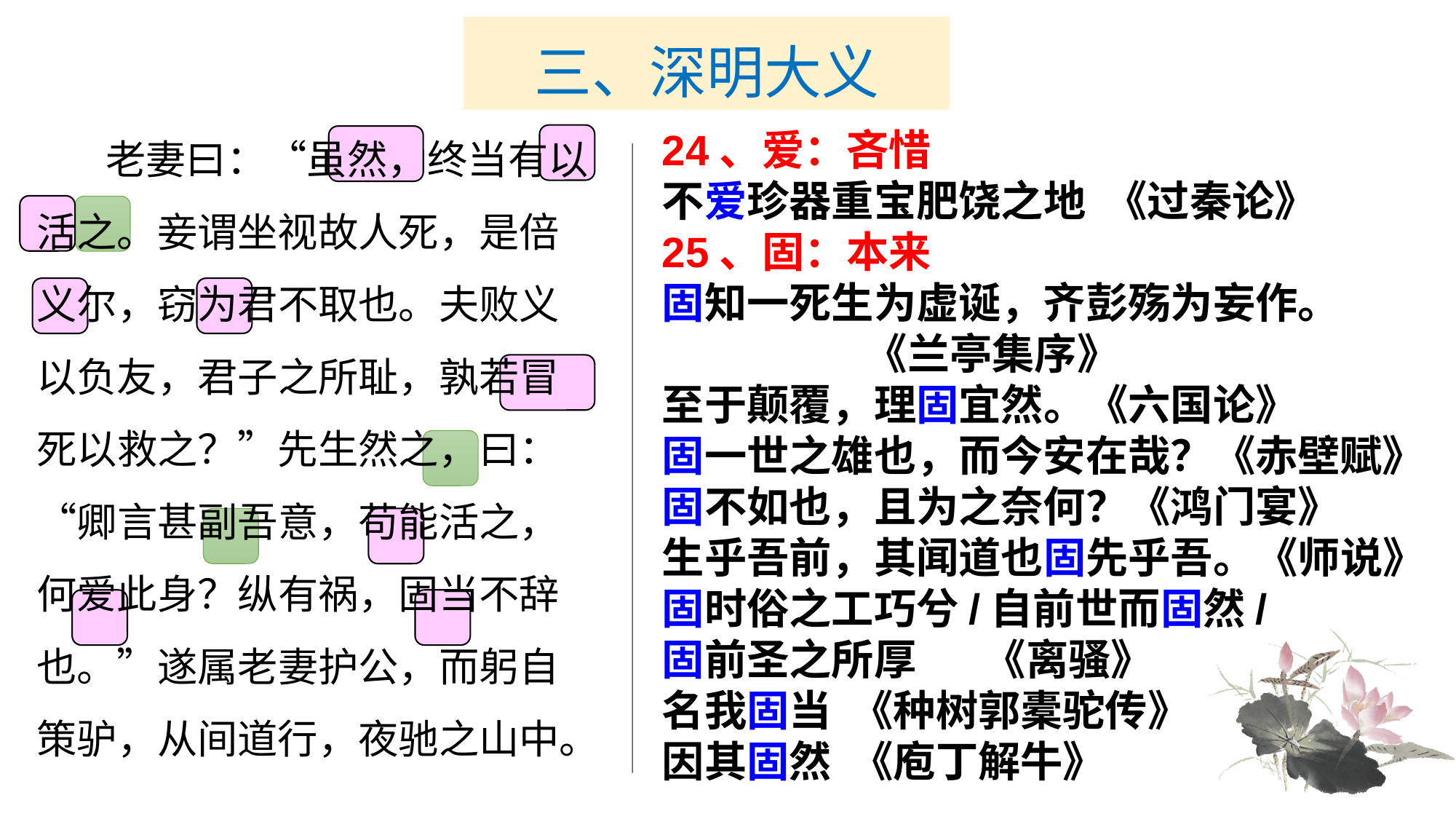

# 三、深明大义
　　老妻曰：“虽然，终当有以活之。妾谓坐视故人死，是倍义尔，窃为君不取也。夫败义以负友，君子之所耻，孰若冒死以救之？”先生然之，曰：“卿言甚副吾意，苟能活之，何爱此身？纵有祸，固当不辞也。”遂属老妻护公，而躬自策驴，从间道行，夜驰之山中。
24、爱：吝惜
不爱珍器重宝肥饶之地  《过秦论》
25、固：本来
固知一死生为虚诞，齐彭殇为妄作。
                    《兰亭集序》
至于颠覆，理固宜然。《六国论》
固一世之雄也，而今安在哉？《赤壁赋》
固不如也，且为之奈何？《鸿门宴》
生乎吾前，其闻道也固先乎吾。《师说》
固时俗之工巧兮/自前世而固然/
固前圣之所厚       《离骚》
名我固当  《种树郭橐驼传》
因其固然  《庖丁解牛》